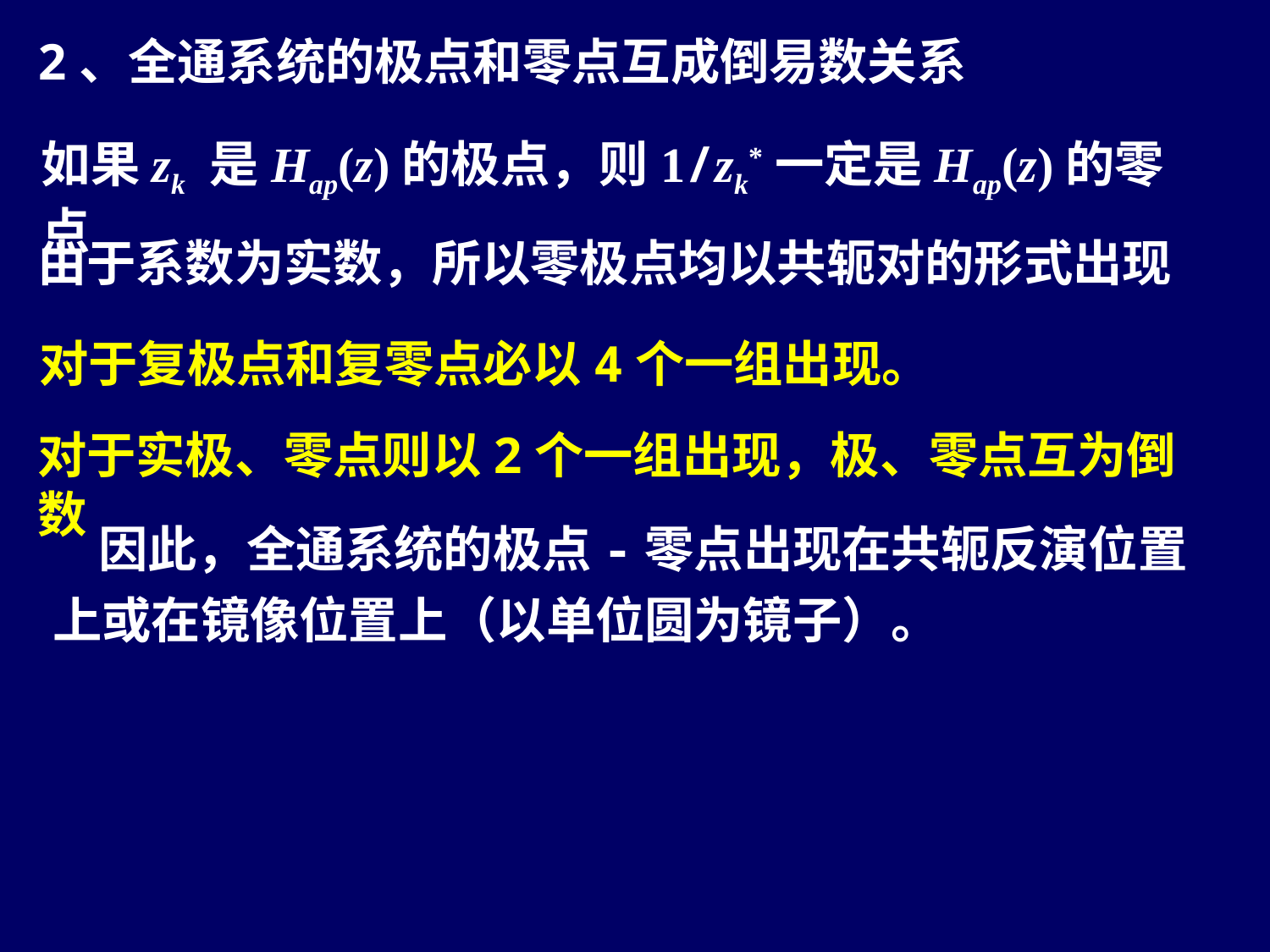

2、全通系统的极点和零点互成倒易数关系
如果zk 是Hap(z)的极点，则1/zk*一定是Hap(z)的零点
由于系数为实数，所以零极点均以共轭对的形式出现
对于复极点和复零点必以4个一组出现。
对于实极、零点则以2个一组出现，极、零点互为倒数
   因此，全通系统的极点-零点出现在共轭反演位置上或在镜像位置上（以单位圆为镜子）。